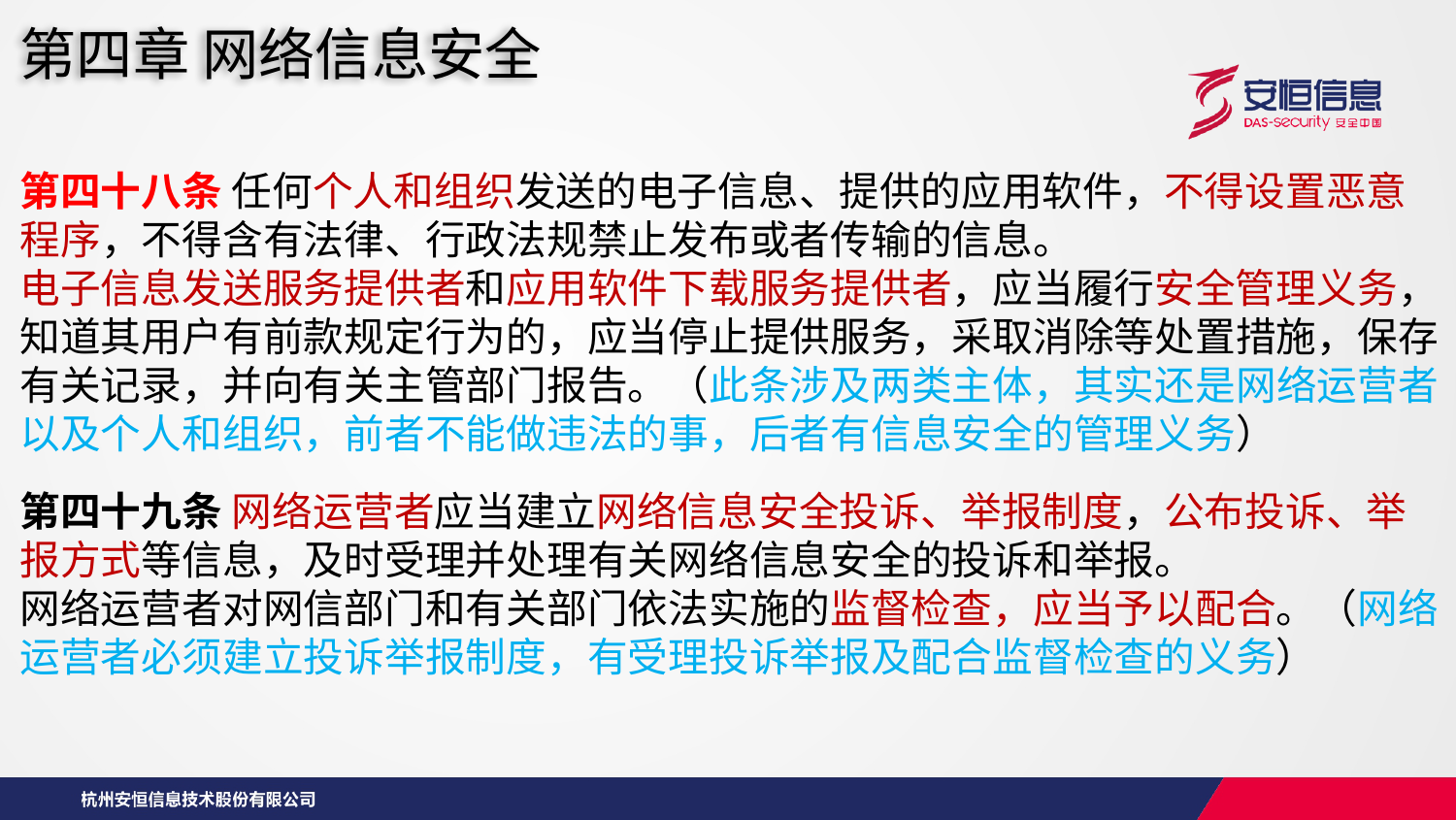

第四章 网络信息安全
第四十八条 任何个人和组织发送的电子信息、提供的应用软件，不得设置恶意程序，不得含有法律、行政法规禁止发布或者传输的信息。
电子信息发送服务提供者和应用软件下载服务提供者，应当履行安全管理义务，知道其用户有前款规定行为的，应当停止提供服务，采取消除等处置措施，保存有关记录，并向有关主管部门报告。（此条涉及两类主体，其实还是网络运营者以及个人和组织，前者不能做违法的事，后者有信息安全的管理义务）

第四十九条 网络运营者应当建立网络信息安全投诉、举报制度，公布投诉、举报方式等信息，及时受理并处理有关网络信息安全的投诉和举报。
网络运营者对网信部门和有关部门依法实施的监督检查，应当予以配合。（网络运营者必须建立投诉举报制度，有受理投诉举报及配合监督检查的义务）